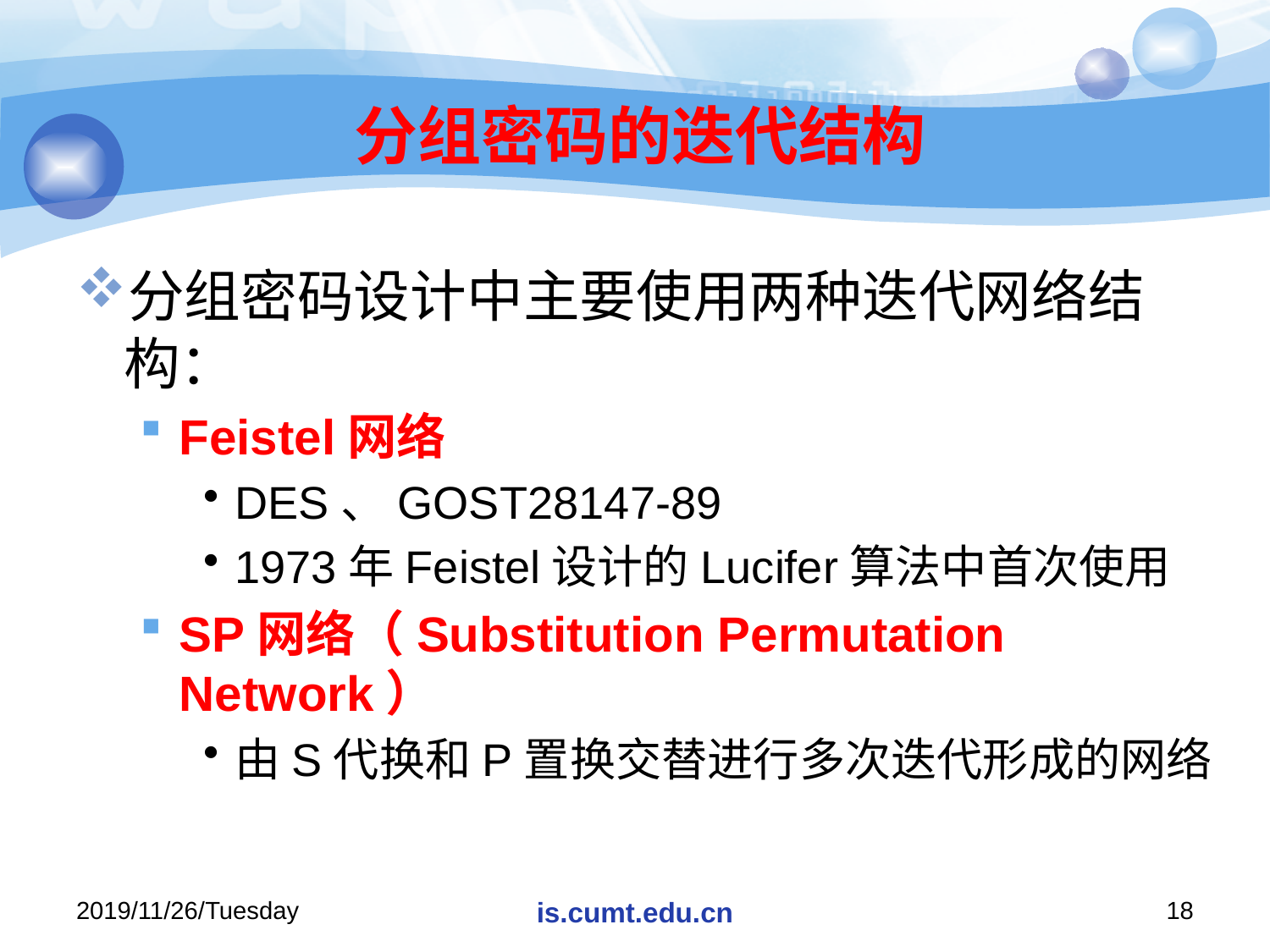

# 分组密码的迭代结构
分组密码设计中主要使用两种迭代网络结构：
Feistel网络
DES、GOST28147-89
1973年Feistel设计的Lucifer算法中首次使用
SP网络（Substitution Permutation Network）
由S代换和P置换交替进行多次迭代形成的网络
2019/11/26/Tuesday
is.cumt.edu.cn
18